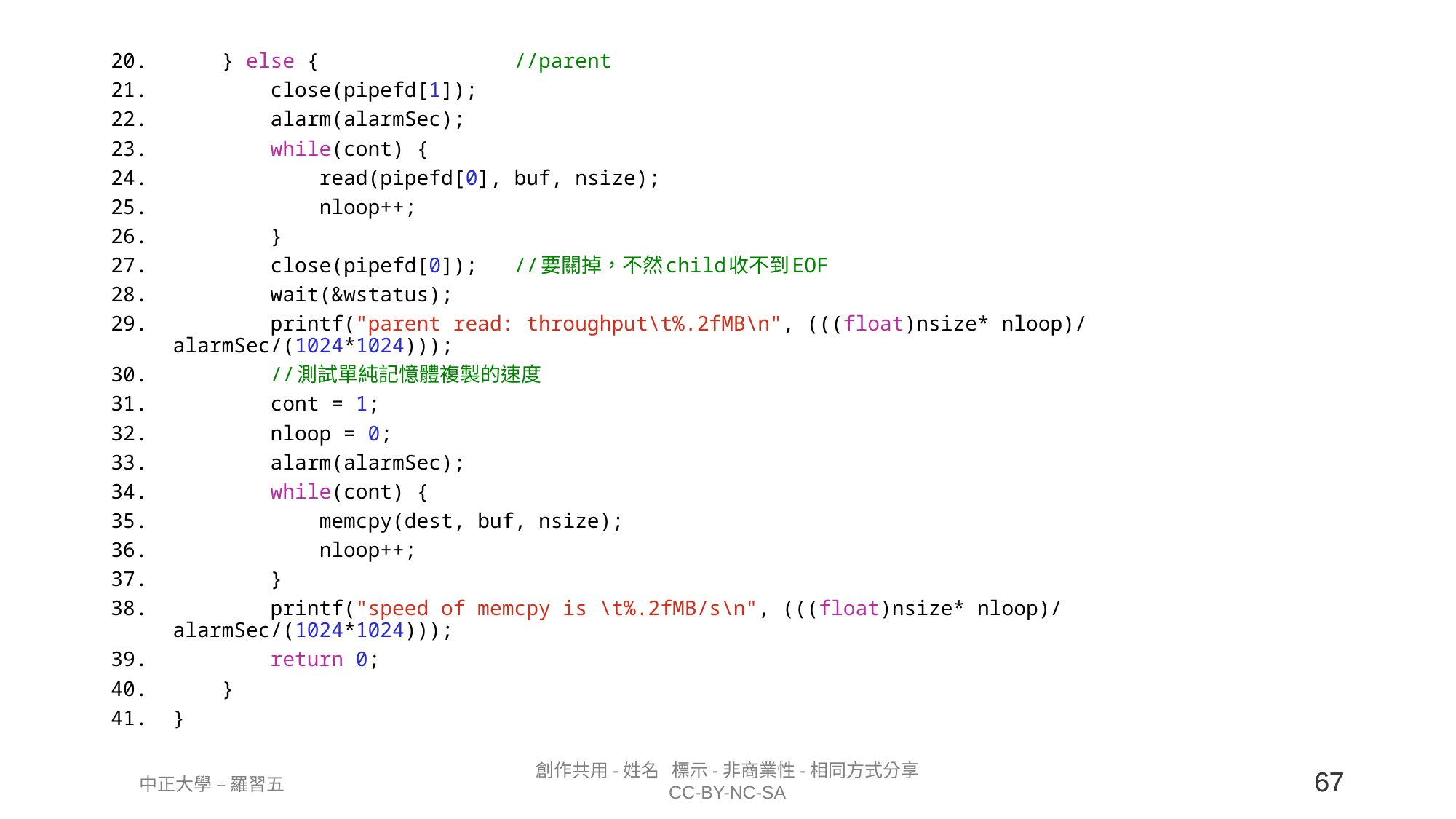

} else {                //parent
        close(pipefd[1]);
        alarm(alarmSec);
        while(cont) {
            read(pipefd[0], buf, nsize);
            nloop++;
        }
        close(pipefd[0]);   //要關掉，不然child收不到EOF
        wait(&wstatus);
        printf("parent read: throughput\t%.2fMB\n", (((float)nsize* nloop)/ alarmSec/(1024*1024)));
        //測試單純記憶體複製的速度
        cont = 1;
        nloop = 0;
        alarm(alarmSec);
        while(cont) {
            memcpy(dest, buf, nsize);
            nloop++;
        }
        printf("speed of memcpy is \t%.2fMB/s\n", (((float)nsize* nloop)/ alarmSec/(1024*1024)));
        return 0;
    }
}